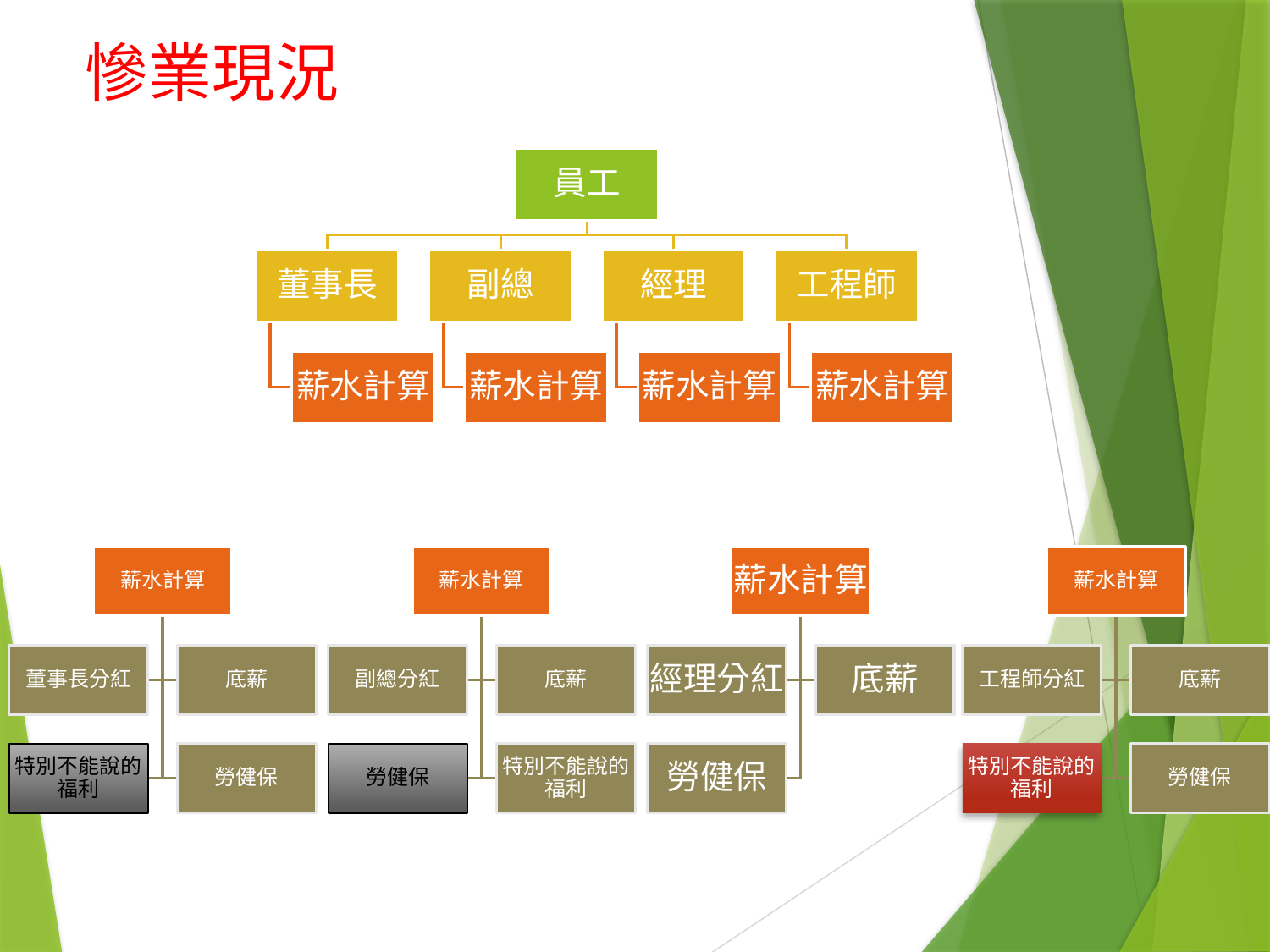

# 慘業現況
員工
董事長
薪水計算
副總
薪水計算
經理
薪水計算
工程師
薪水計算
薪水計算
經理分紅
底薪
勞健保
薪水計算
工程師分紅
底薪
特別不能說的福利
勞健保
薪水計算
副總分紅
底薪
勞健保
特別不能說的福利
薪水計算
董事長分紅
底薪
特別不能說的福利
勞健保